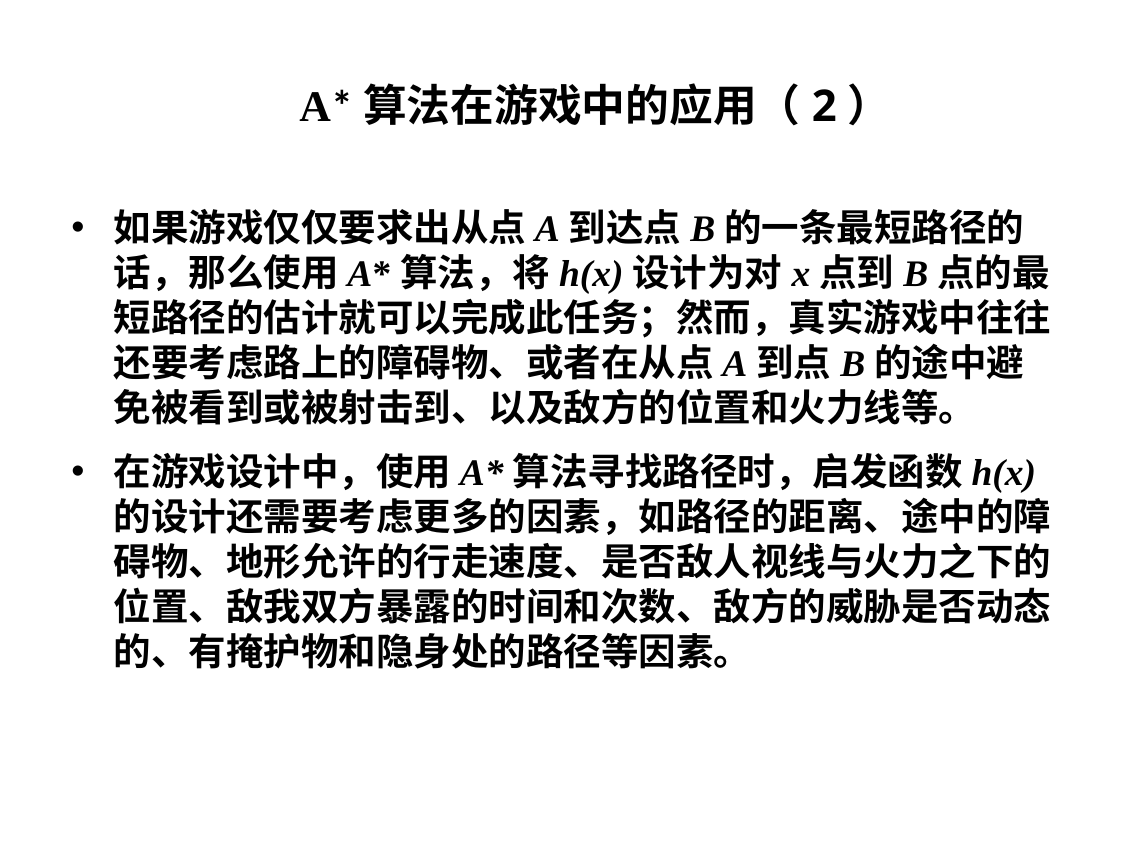

# A*算法在游戏中的应用（2）
如果游戏仅仅要求出从点A到达点B的一条最短路径的话，那么使用A*算法，将h(x)设计为对x点到B点的最短路径的估计就可以完成此任务；然而，真实游戏中往往还要考虑路上的障碍物、或者在从点A到点B的途中避免被看到或被射击到、以及敌方的位置和火力线等。
在游戏设计中，使用A*算法寻找路径时，启发函数h(x)的设计还需要考虑更多的因素，如路径的距离、途中的障碍物、地形允许的行走速度、是否敌人视线与火力之下的位置、敌我双方暴露的时间和次数、敌方的威胁是否动态的、有掩护物和隐身处的路径等因素。